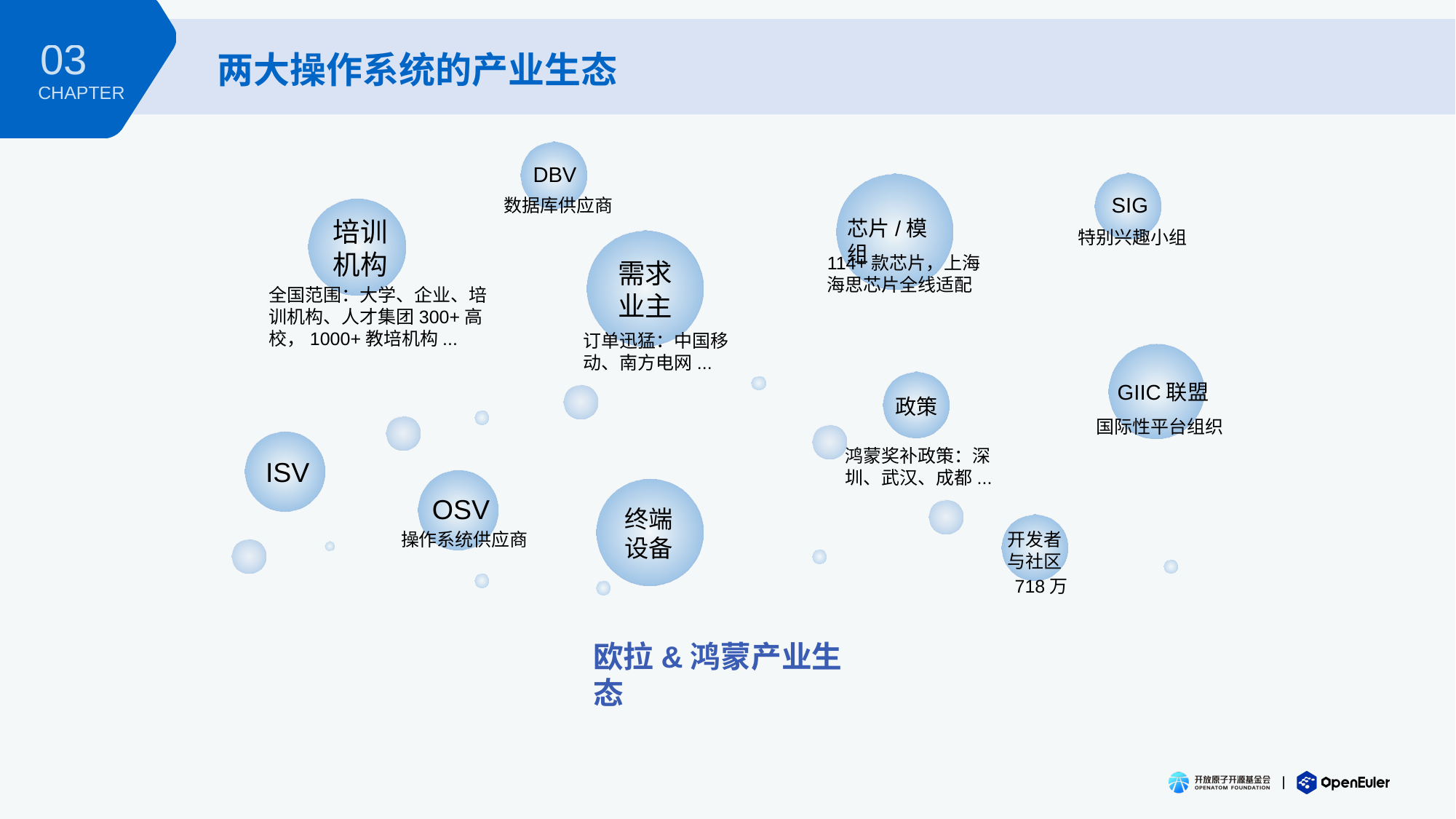

03
CHAPTER

两大操作系统的产业生态

DBV

SIG
数据库供应商

培训机构
芯片/模组
特别兴趣小组

114+款芯片，上海海思芯片全线适配
需求业主
全国范围：大学、企业、培训机构、人才集团300+高校，1000+教培机构...
订单迅猛：中国移动、南方电网...

GIIC联盟

政策
国际性平台组织

鸿蒙奖补政策：深圳、武汉、成都...
ISV

OSV
终端设备

欧拉&鸿蒙产业生态

操作系统供应商
开发者
与社区

718万